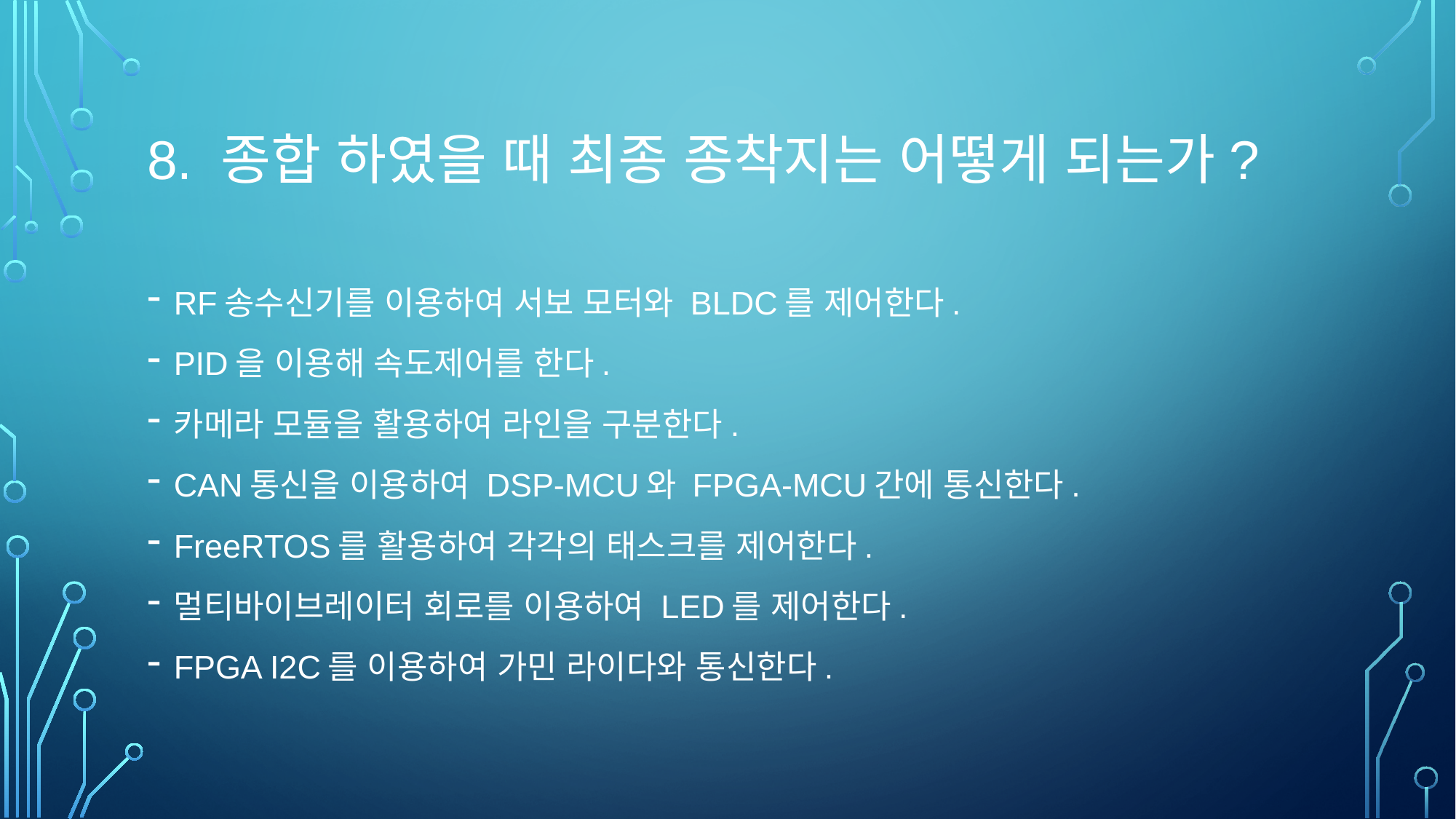

# 8. 종합 하였을 때 최종 종착지는 어떻게 되는가?
RF송수신기를 이용하여 서보 모터와 BLDC를 제어한다.
PID을 이용해 속도제어를 한다.
카메라 모듈을 활용하여 라인을 구분한다.
CAN통신을 이용하여 DSP-MCU와 FPGA-MCU간에 통신한다.
FreeRTOS를 활용하여 각각의 태스크를 제어한다.
멀티바이브레이터 회로를 이용하여 LED를 제어한다.
FPGA I2C를 이용하여 가민 라이다와 통신한다.